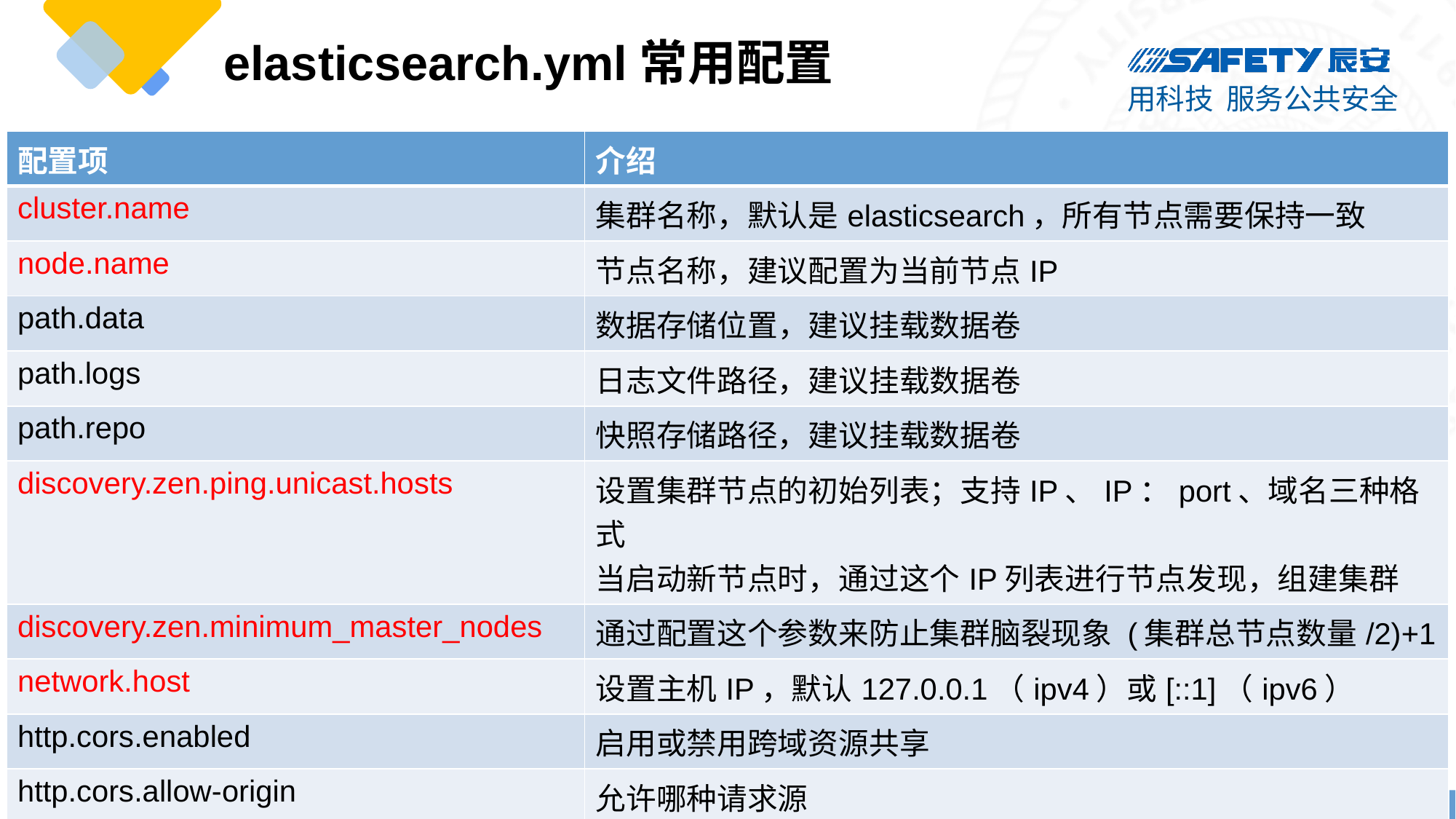

elasticsearch.yml常用配置
| 配置项 | 介绍 |
| --- | --- |
| cluster.name | 集群名称，默认是elasticsearch，所有节点需要保持一致 |
| node.name | 节点名称，建议配置为当前节点IP |
| path.data | 数据存储位置，建议挂载数据卷 |
| path.logs | 日志文件路径，建议挂载数据卷 |
| path.repo | 快照存储路径，建议挂载数据卷 |
| discovery.zen.ping.unicast.hosts | 设置集群节点的初始列表；支持IP、IP：port、域名三种格式 当启动新节点时，通过这个IP列表进行节点发现，组建集群 |
| discovery.zen.minimum\_master\_nodes | 通过配置这个参数来防止集群脑裂现象 (集群总节点数量/2)+1 |
| network.host | 设置主机IP，默认127.0.0.1（ipv4）或[::1]（ipv6） |
| http.cors.enabled | 启用或禁用跨域资源共享 |
| http.cors.allow-origin | 允许哪种请求源 |